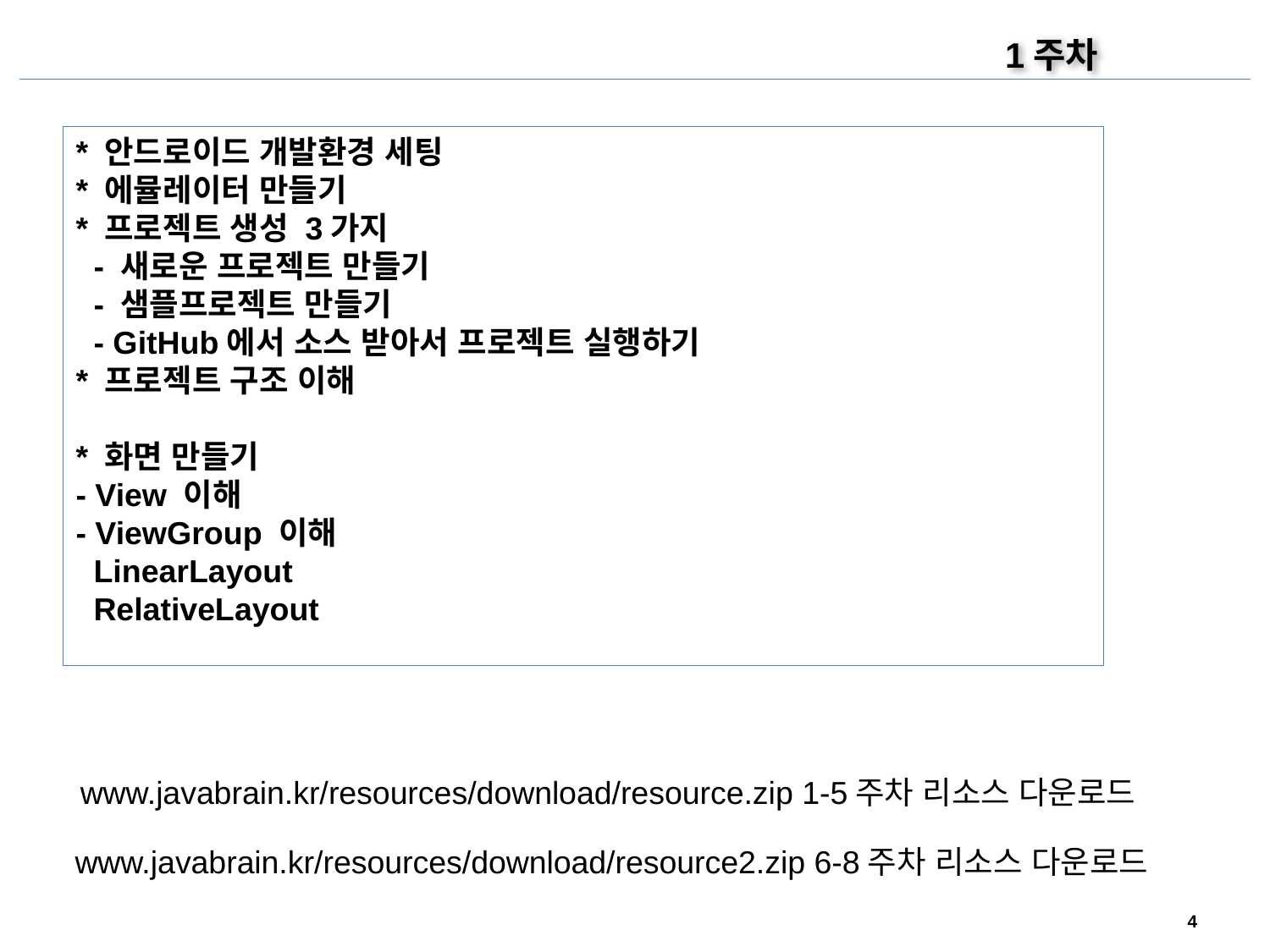

1주차
* 안드로이드 개발환경 세팅
* 에뮬레이터 만들기
* 프로젝트 생성 3가지
  - 새로운 프로젝트 만들기
  - 샘플프로젝트 만들기
  - GitHub에서 소스 받아서 프로젝트 실행하기
* 프로젝트 구조 이해

* 화면 만들기
- View 이해
- ViewGroup 이해
  LinearLayout
  RelativeLayout
www.javabrain.kr/resources/download/resource.zip 1-5주차 리소스 다운로드
www.javabrain.kr/resources/download/resource2.zip 6-8주차 리소스 다운로드